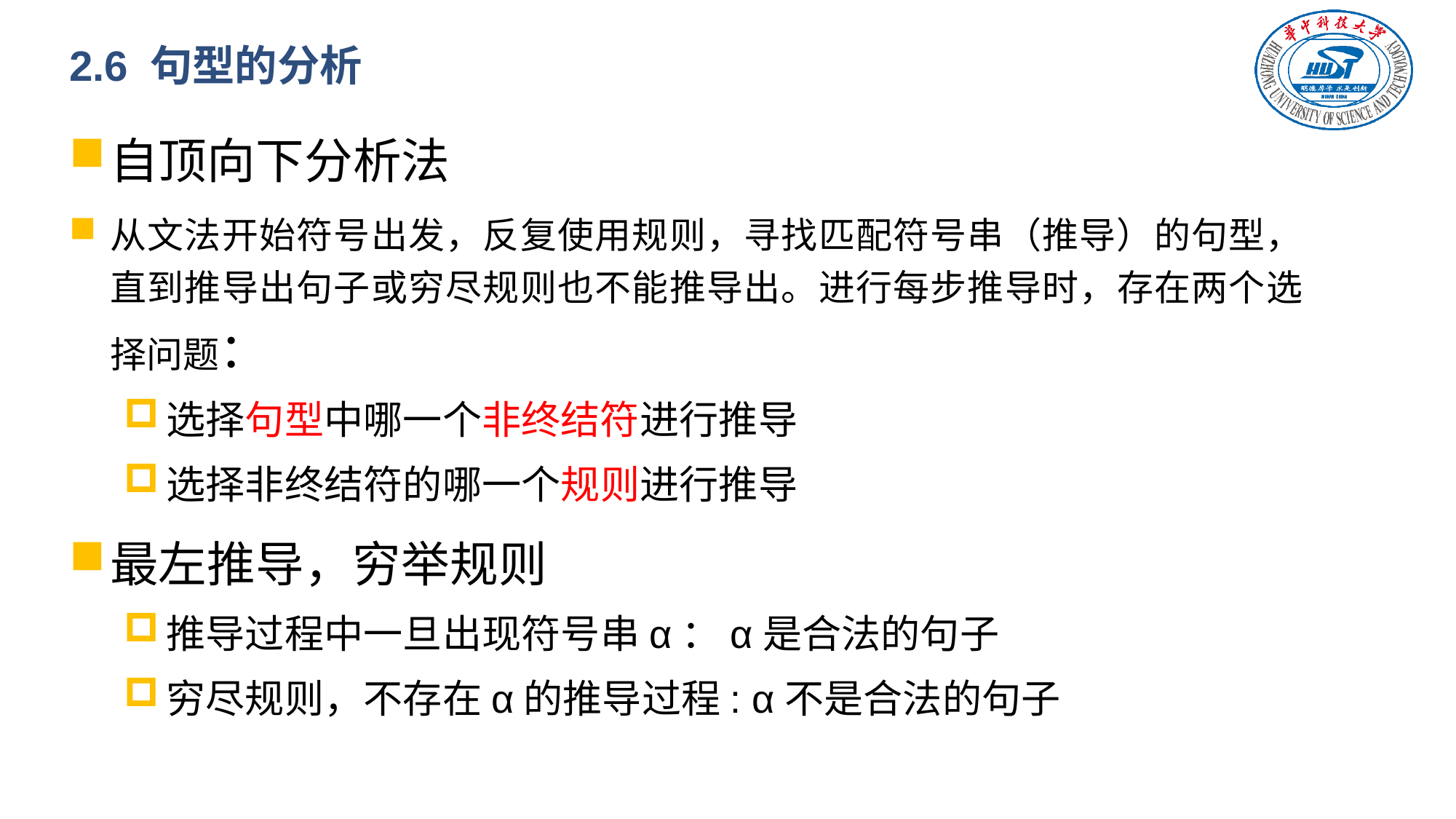

# 2.6 句型的分析
自顶向下分析法
从文法开始符号出发，反复使用规则，寻找匹配符号串（推导）的句型，直到推导出句子或穷尽规则也不能推导出。进行每步推导时，存在两个选择问题：
选择句型中哪一个非终结符进行推导
选择非终结符的哪一个规则进行推导
最左推导，穷举规则
推导过程中一旦出现符号串α：α是合法的句子
穷尽规则，不存在α的推导过程: α不是合法的句子

57